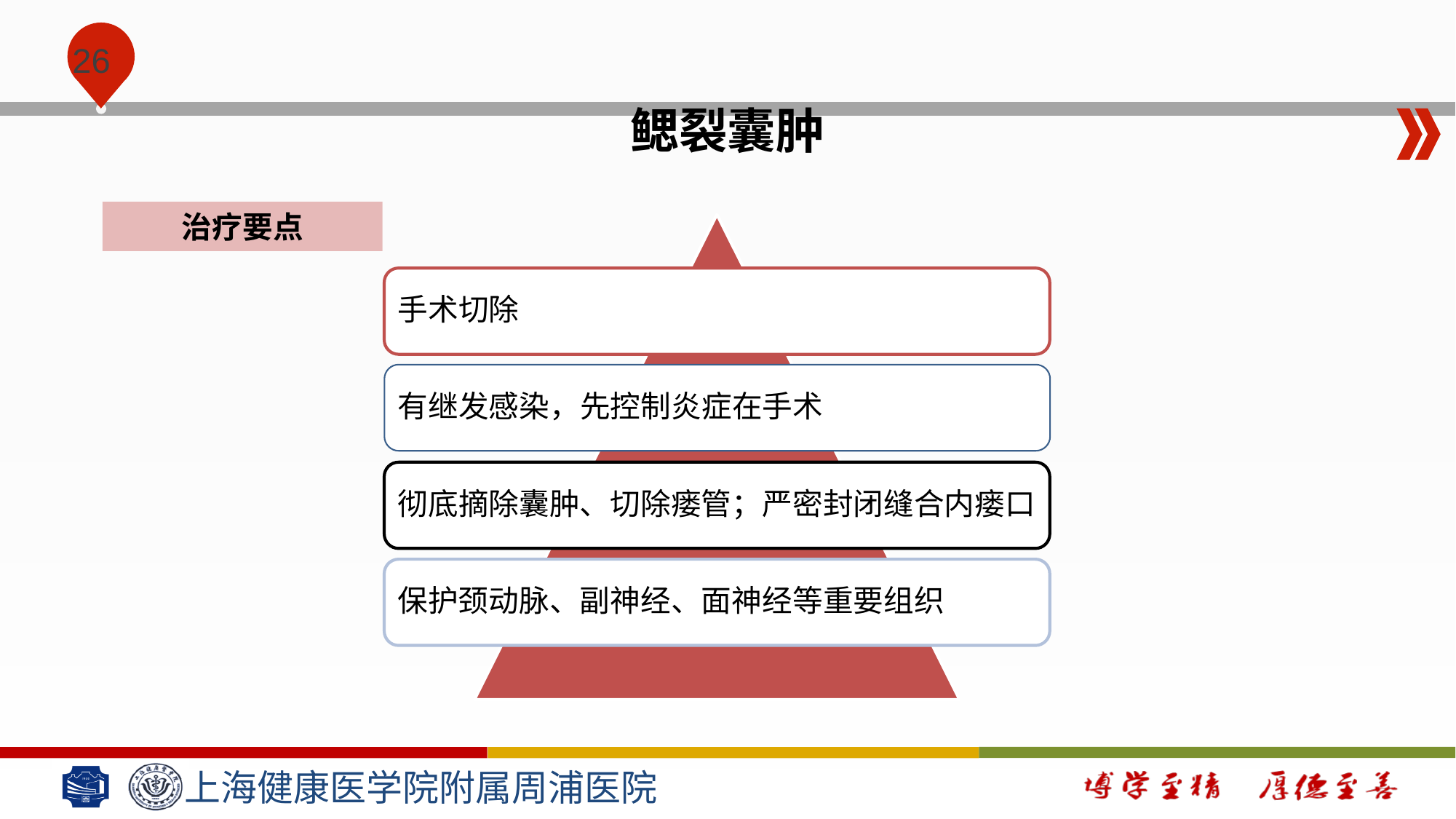

鳃裂囊肿
治疗要点

手术切除
有继发感染，先控制炎症在手术
彻底摘除囊肿、切除瘘管；严密封闭缝合内瘘口
保护颈动脉、副神经、面神经等重要组织